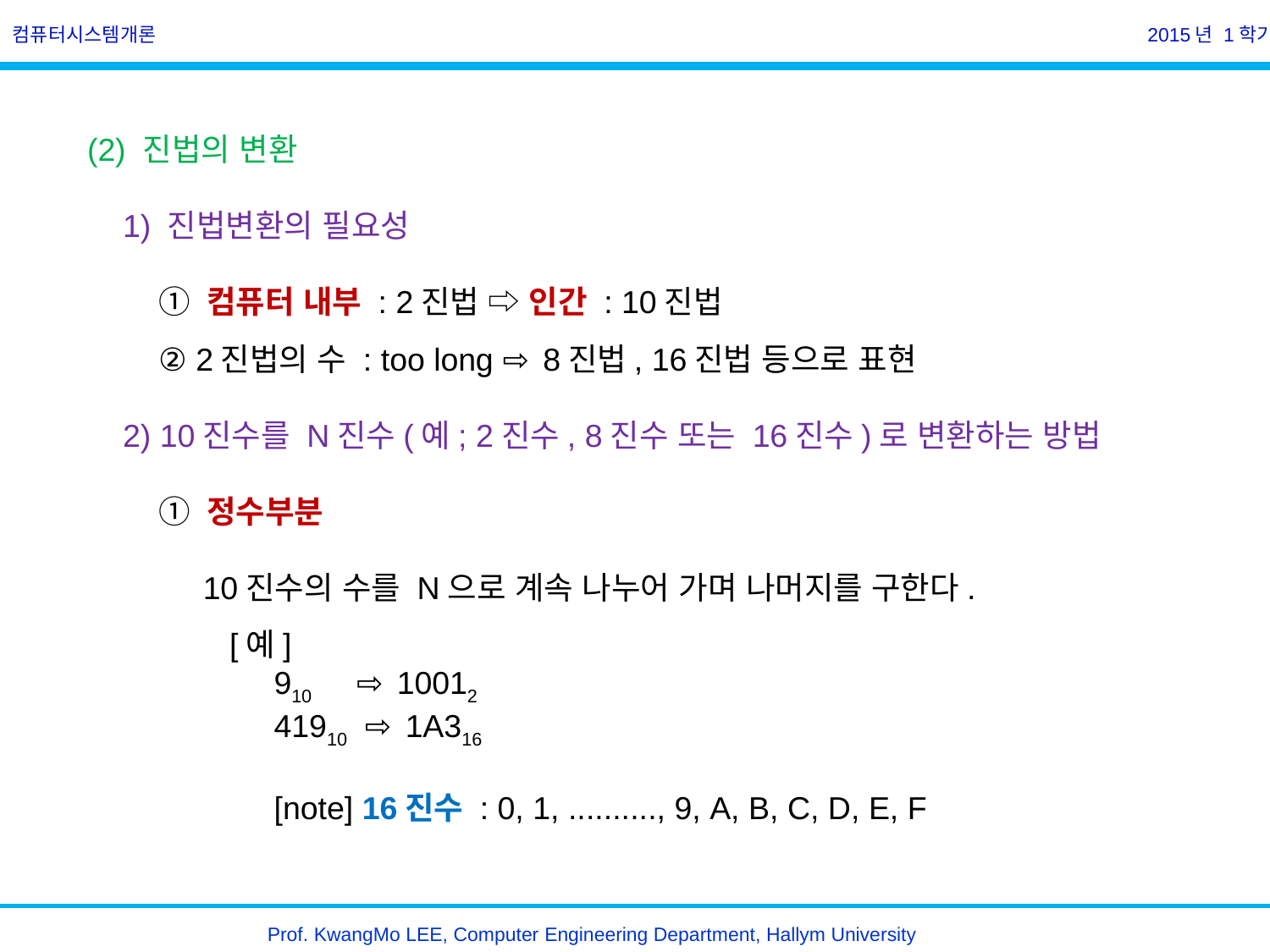

컴퓨터시스템개론
2015년 1학기
(2) 진법의 변환

    1) 진법변환의 필요성

        ① 컴퓨터 내부 : 2진법 ⇨ 인간 : 10진법
        ② 2진법의 수 : too long ⇨ 8진법, 16진법 등으로 표현

    2) 10진수를 N진수(예; 2진수, 8진수 또는 16진수)로 변환하는 방법

        ① 정수부분

             10진수의 수를 N으로 계속 나누어 가며 나머지를 구한다.
                [예]
                     910     ⇨ 10012
                     41910  ⇨ 1A316
                     [note] 16진수 : 0, 1, .........., 9, A, B, C, D, E, F
Prof. KwangMo LEE, Computer Engineering Department, Hallym University